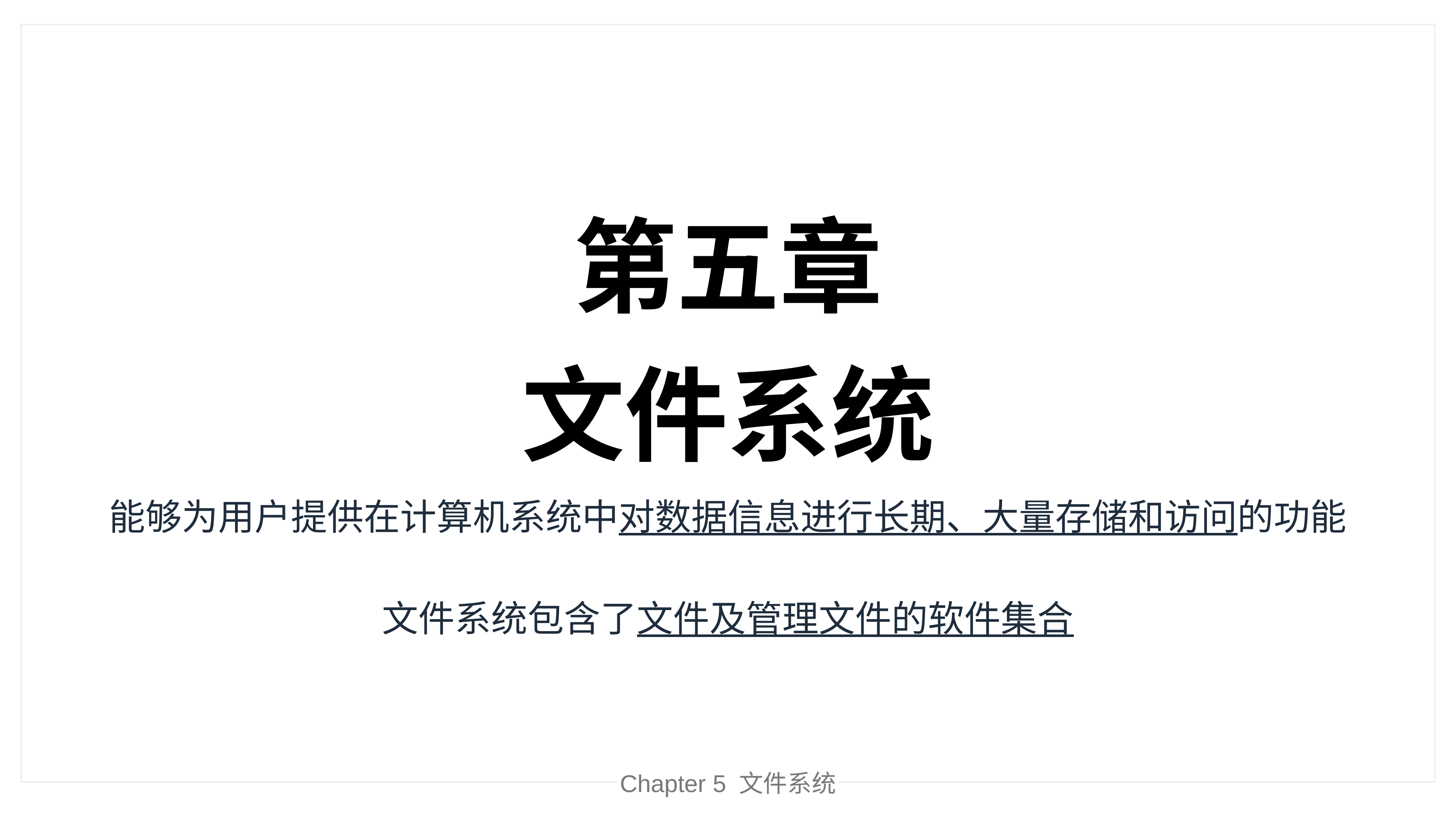

第五章
文件系统
能够为用户提供在计算机系统中对数据信息进行长期、大量存储和访问的功能
文件系统包含了文件及管理文件的软件集合
Chapter 5 文件系统